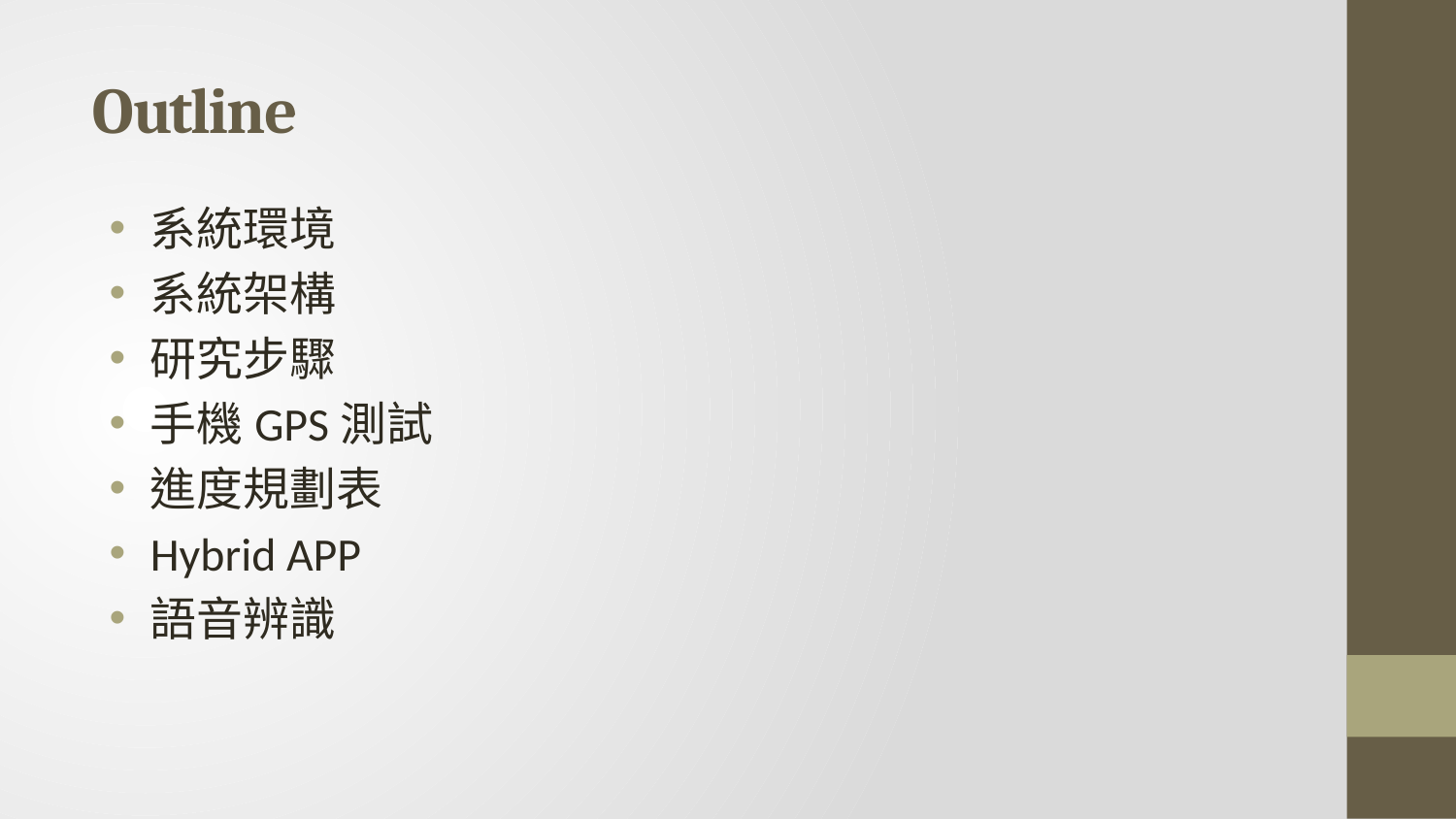

# Outline
系統環境
系統架構
研究步驟
手機GPS測試
進度規劃表
Hybrid APP
語音辨識